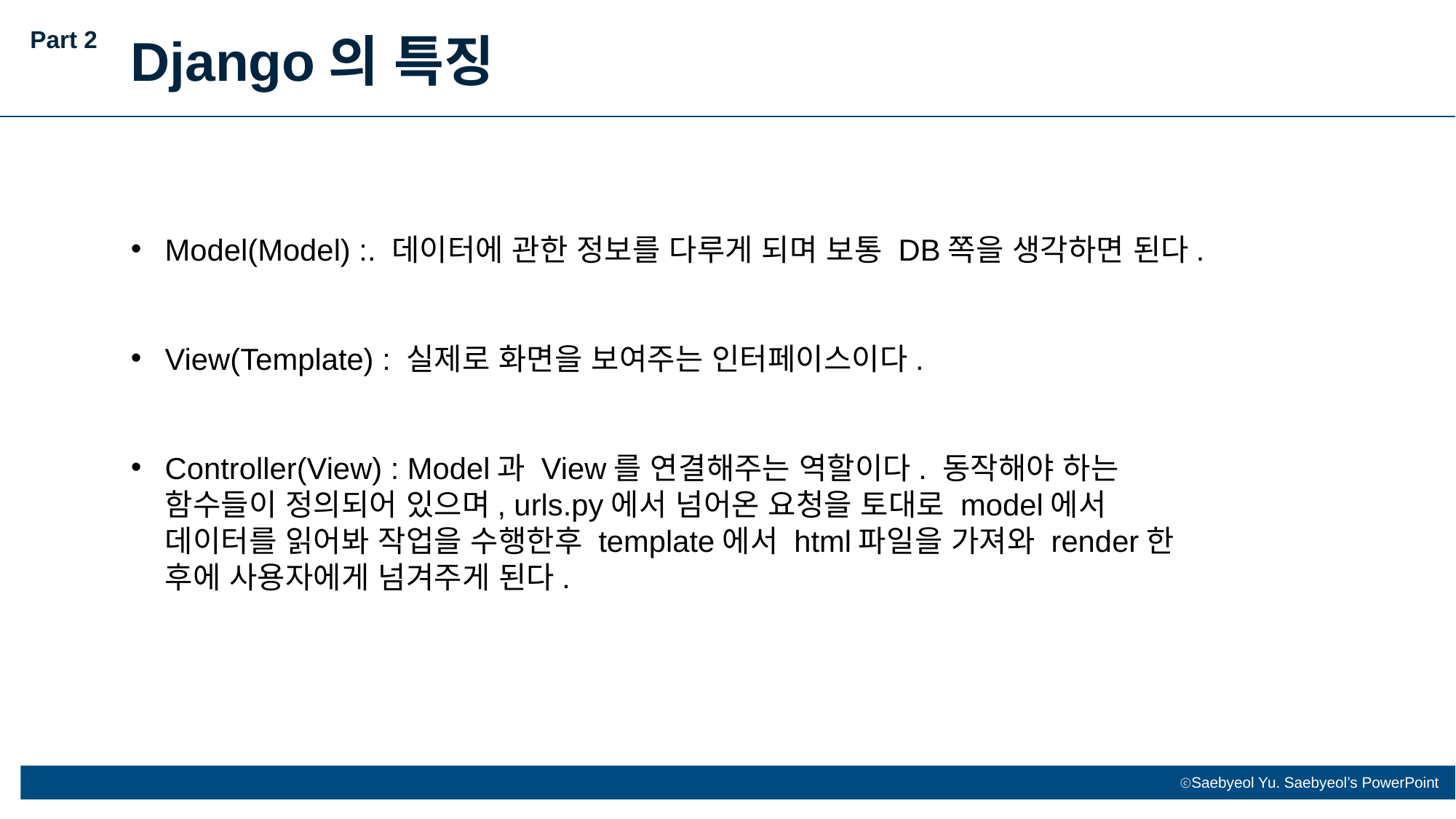

Part 2
Django의 특징

Model(Model) :. 데이터에 관한 정보를 다루게 되며 보통 DB쪽을 생각하면 된다.

View(Template) : 실제로 화면을 보여주는 인터페이스이다.

Controller(View) : Model과 View를 연결해주는 역할이다. 동작해야 하는 함수들이 정의되어 있으며, urls.py에서 넘어온 요청을 토대로 model에서 데이터를 읽어봐 작업을 수행한후 template에서 html파일을 가져와 render한 후에 사용자에게 넘겨주게 된다.